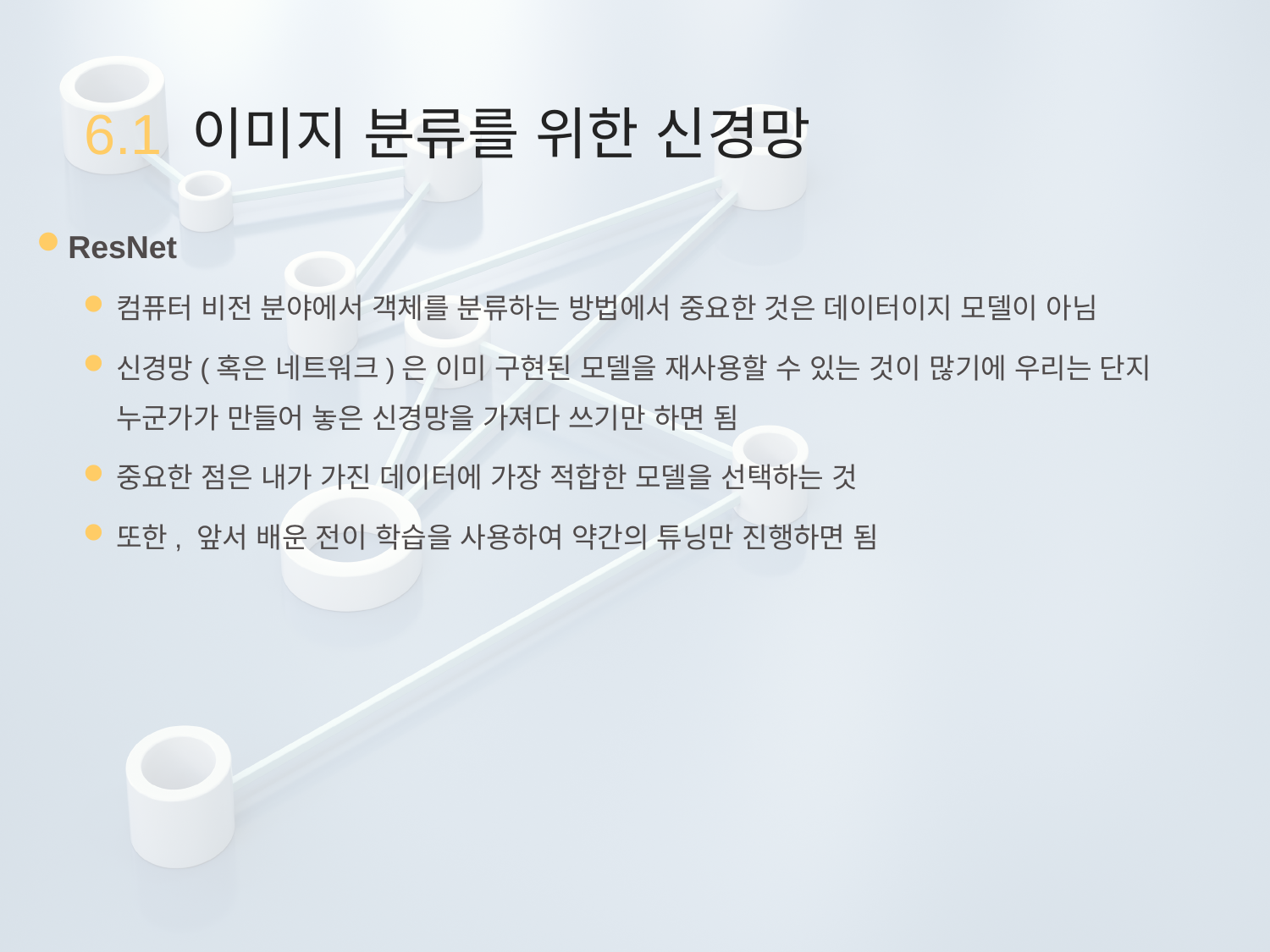

# 6.1 이미지 분류를 위한 신경망
ResNet
컴퓨터 비전 분야에서 객체를 분류하는 방법에서 중요한 것은 데이터이지 모델이 아님
신경망(혹은 네트워크)은 이미 구현된 모델을 재사용할 수 있는 것이 많기에 우리는 단지 누군가가 만들어 놓은 신경망을 가져다 쓰기만 하면 됨
중요한 점은 내가 가진 데이터에 가장 적합한 모델을 선택하는 것
또한, 앞서 배운 전이 학습을 사용하여 약간의 튜닝만 진행하면 됨